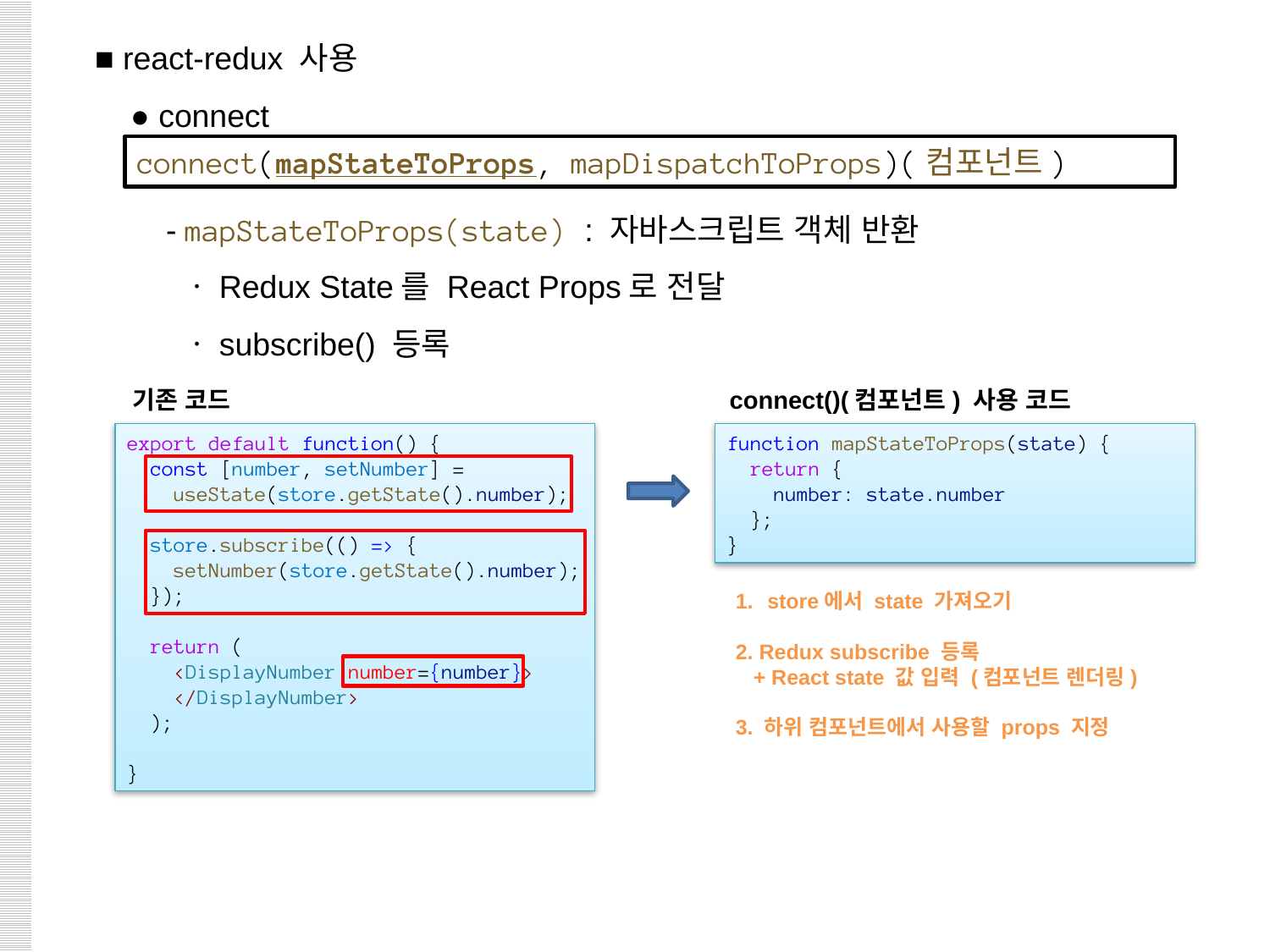

■ react-redux 사용
    ● connect

        - mapStateToProps(state) : 자바스크립트 객체 반환
         ㆍRedux State를 React Props로 전달
         ㆍsubscribe() 등록
connect(mapStateToProps, mapDispatchToProps)(컴포넌트)
기존 코드
connect()(컴포넌트) 사용 코드
export default function() {
  const [number, setNumber] =
    useState(store.getState().number);
  store.subscribe(() => {
    setNumber(store.getState().number);
  });

  return (
    <DisplayNumber number={number}>
    </DisplayNumber>
  );

}
function mapStateToProps(state) {
  return {
    number: state.number
  };
}

store에서 state 가져오기

2. Redux subscribe 등록
   + React state 값 입력 (컴포넌트 렌더링)

3. 하위 컴포넌트에서 사용할 props 지정